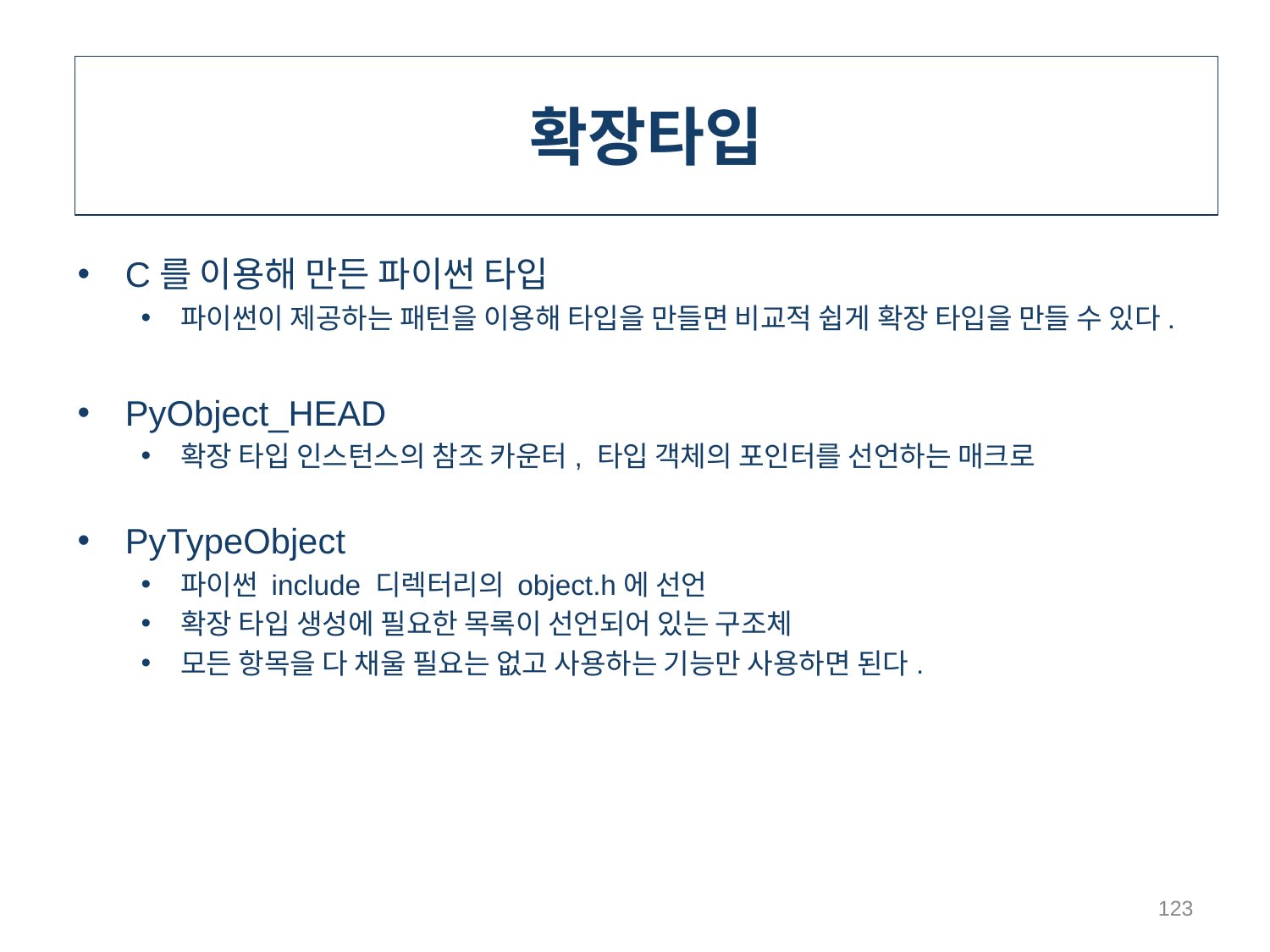

# 확장타입
C를 이용해 만든 파이썬 타입
파이썬이 제공하는 패턴을 이용해 타입을 만들면 비교적 쉽게 확장 타입을 만들 수 있다.

PyObject_HEAD
확장 타입 인스턴스의 참조 카운터, 타입 객체의 포인터를 선언하는 매크로

PyTypeObject
파이썬 include 디렉터리의 object.h에 선언
확장 타입 생성에 필요한 목록이 선언되어 있는 구조체
모든 항목을 다 채울 필요는 없고 사용하는 기능만 사용하면 된다.

123